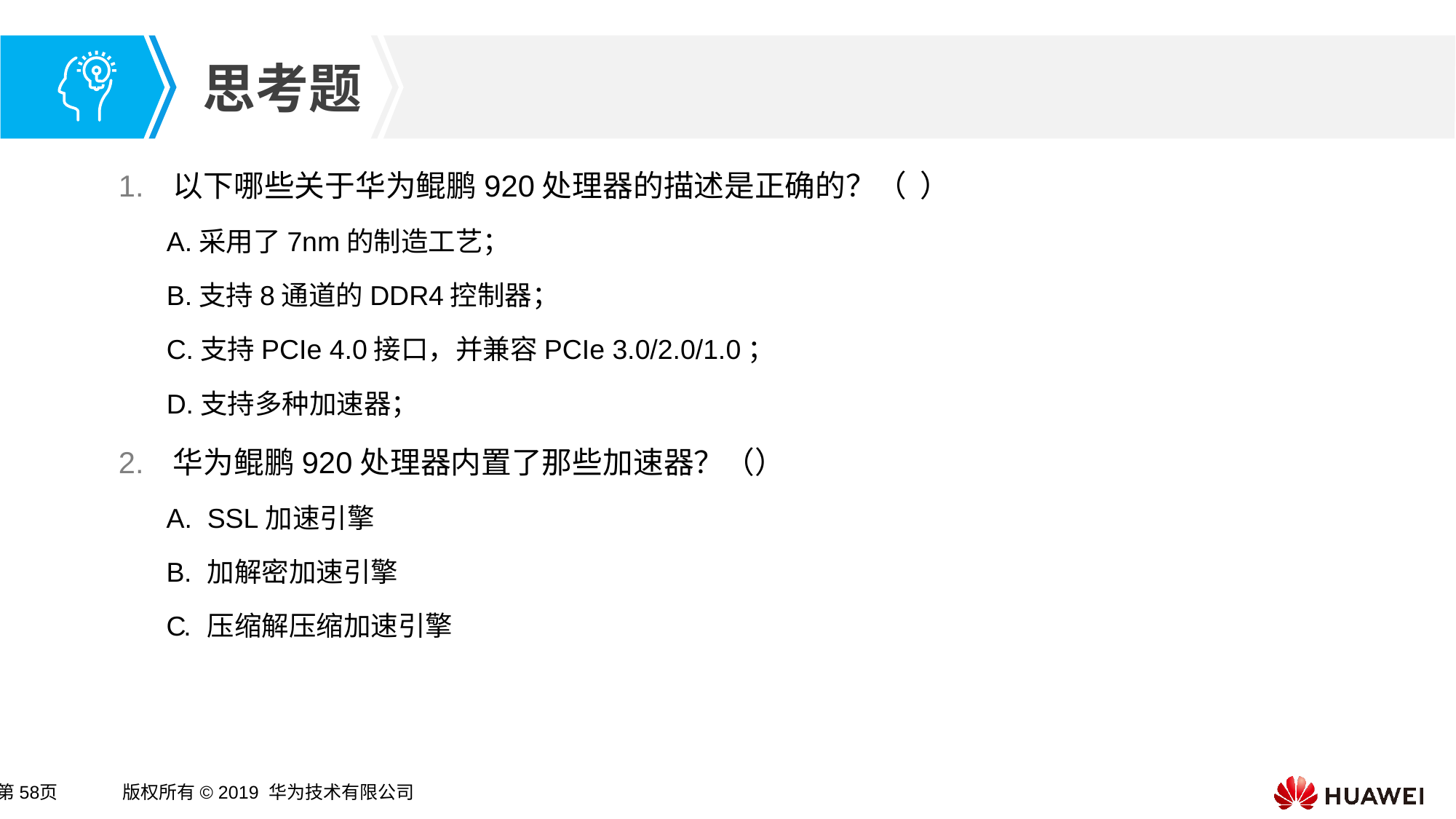

以下哪些关于华为鲲鹏920处理器的描述是正确的？（  ）
A.采用了7nm的制造工艺；
B.支持8通道的DDR4控制器；
C.支持PCIe 4.0接口，并兼容PCIe 3.0/2.0/1.0；
D.支持多种加速器；
华为鲲鹏920处理器内置了那些加速器？（）
SSL加速引擎
加解密加速引擎
压缩解压缩加速引擎